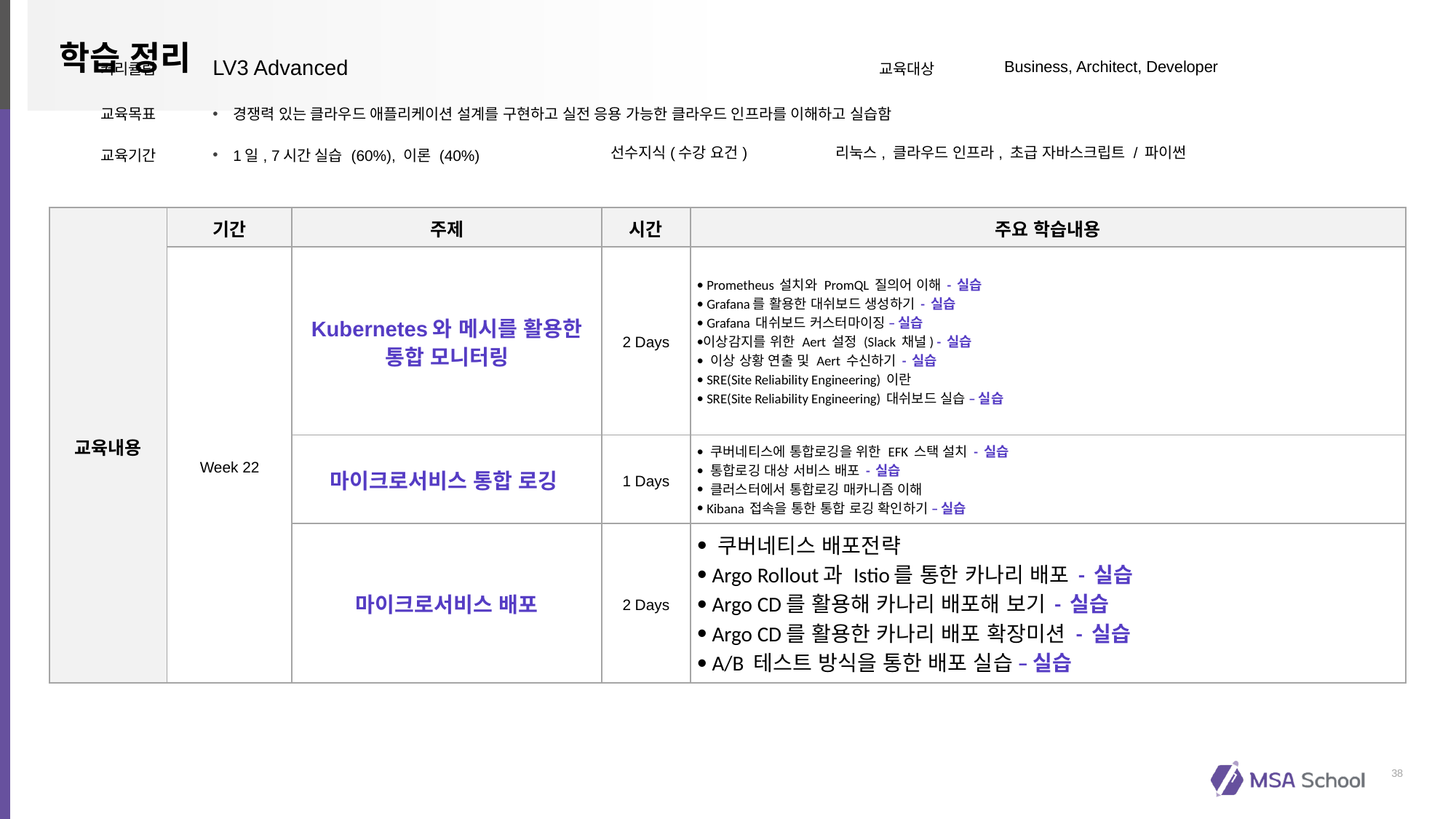

| 커리큘럼 | LV3 Advanced |  | 교육대상 | Business, Architect, Developer |
| --- | --- | --- | --- | --- |
| 교육목표 | 경쟁력 있는 클라우드 애플리케이션 설계를 구현하고 실전 응용 가능한 클라우드 인프라를 이해하고 실습함 |  |  |  |
| 교육기간 | 1일, 7시간 실습 (60%), 이론 (40%) | 선수지식(수강 요건) | 리눅스, 클라우드 인프라, 초급 자바스크립트 / 파이썬 |  |
| 교육내용 | 기간 | 주제 | 시간 | 주요 학습내용 |
| --- | --- | --- | --- | --- |
|  | Week 22 | Kubernetes와 메시를 활용한 통합 모니터링 | 2 Days | Prometheus 설치와 PromQL 질의어 이해 - 실습 Grafana를 활용한 대쉬보드 생성하기 - 실습 Grafana 대쉬보드 커스터마이징 – 실습 이상감지를 위한 Aert 설정 (Slack 채널) - 실습 이상 상황 연출 및 Aert 수신하기 - 실습 SRE(Site Reliability Engineering) 이란 SRE(Site Reliability Engineering) 대쉬보드 실습 – 실습 |
|  |  | 마이크로서비스 통합 로깅 | 1 Days | 쿠버네티스에 통합로깅을 위한 EFK 스택 설치 - 실습 통합로깅 대상 서비스 배포 - 실습 클러스터에서 통합로깅 매카니즘 이해 Kibana 접속을 통한 통합 로깅 확인하기 – 실습 |
|  |  | 마이크로서비스 배포 | 2 Days | 쿠버네티스 배포전략 Argo Rollout과 Istio를 통한 카나리 배포 - 실습 Argo CD를 활용해 카나리 배포해 보기 - 실습 Argo CD를 활용한 카나리 배포 확장미션 - 실습 A/B 테스트 방식을 통한 배포 실습 – 실습 |